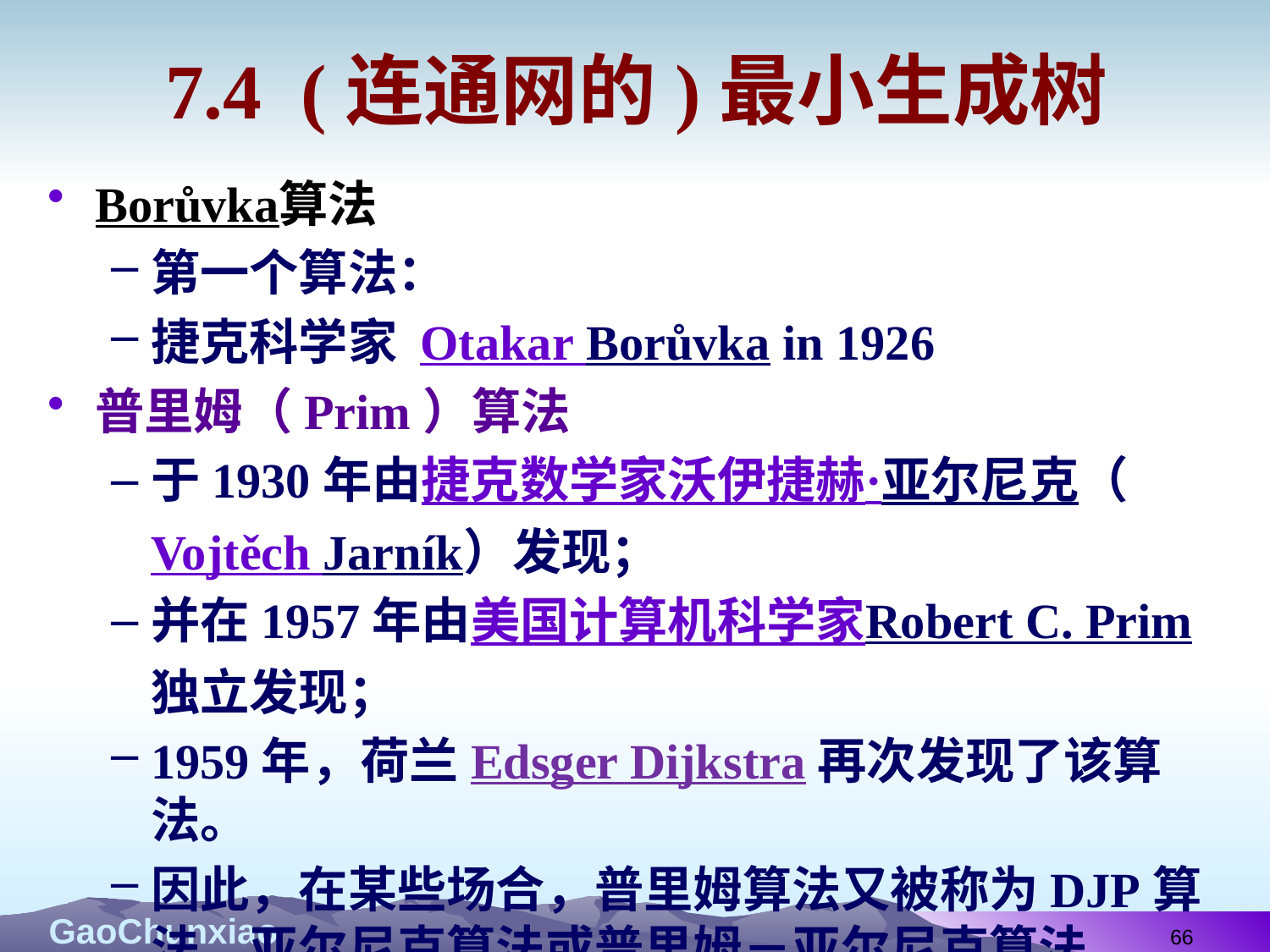

# 7.4  (连通网的)最小生成树
Borůvka算法
第一个算法：
捷克科学家 Otakar Borůvka in 1926
普里姆（Prim）算法
于1930年由捷克数学家沃伊捷赫·亚尔尼克（Vojtěch Jarník）发现；
并在1957年由美国计算机科学家Robert C. Prim独立发现；
1959年，荷兰Edsger Dijkstra再次发现了该算法。
因此，在某些场合，普里姆算法又被称为DJP算法、亚尔尼克算法或普里姆－亚尔尼克算法。

66